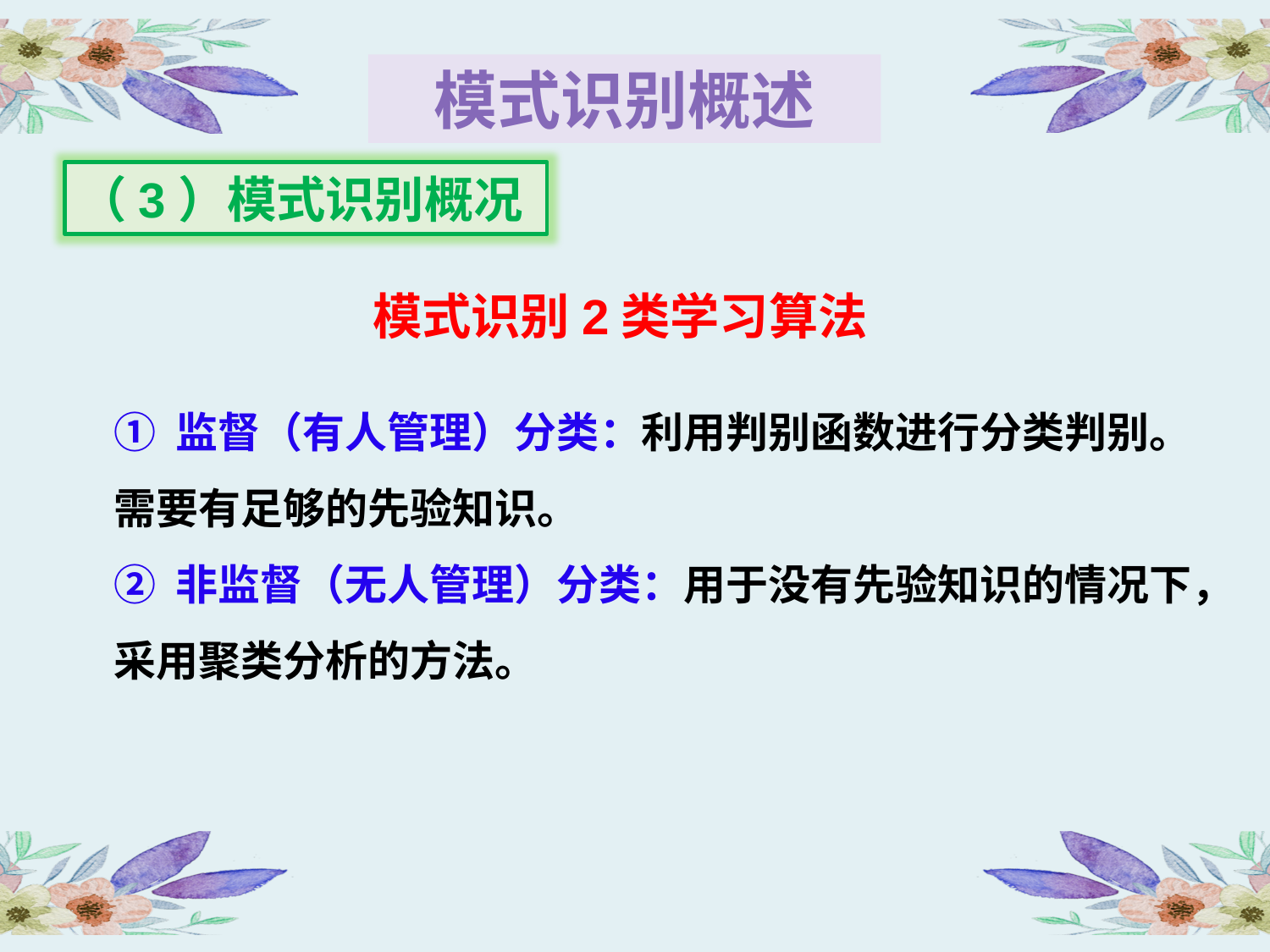

模式识别概述
（3）模式识别概况
 模式识别2类学习算法
① 监督（有人管理）分类：利用判别函数进行分类判别。需要有足够的先验知识。
② 非监督（无人管理）分类：用于没有先验知识的情况下，采用聚类分析的方法。